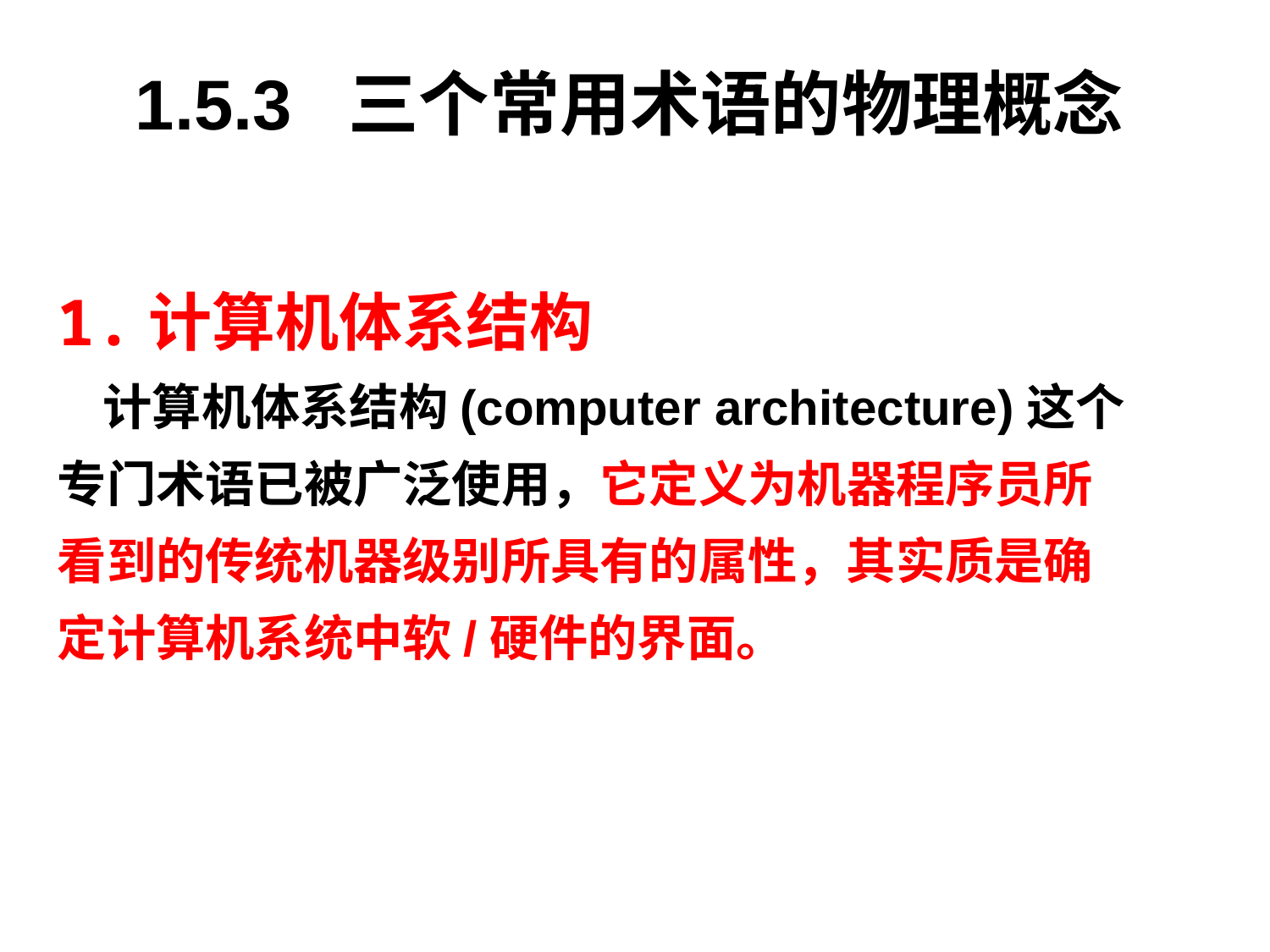

1.5.3  三个常用术语的物理概念

1.计算机体系结构
   计算机体系结构(computer architecture)这个专门术语已被广泛使用，它定义为机器程序员所看到的传统机器级别所具有的属性，其实质是确定计算机系统中软/硬件的界面。